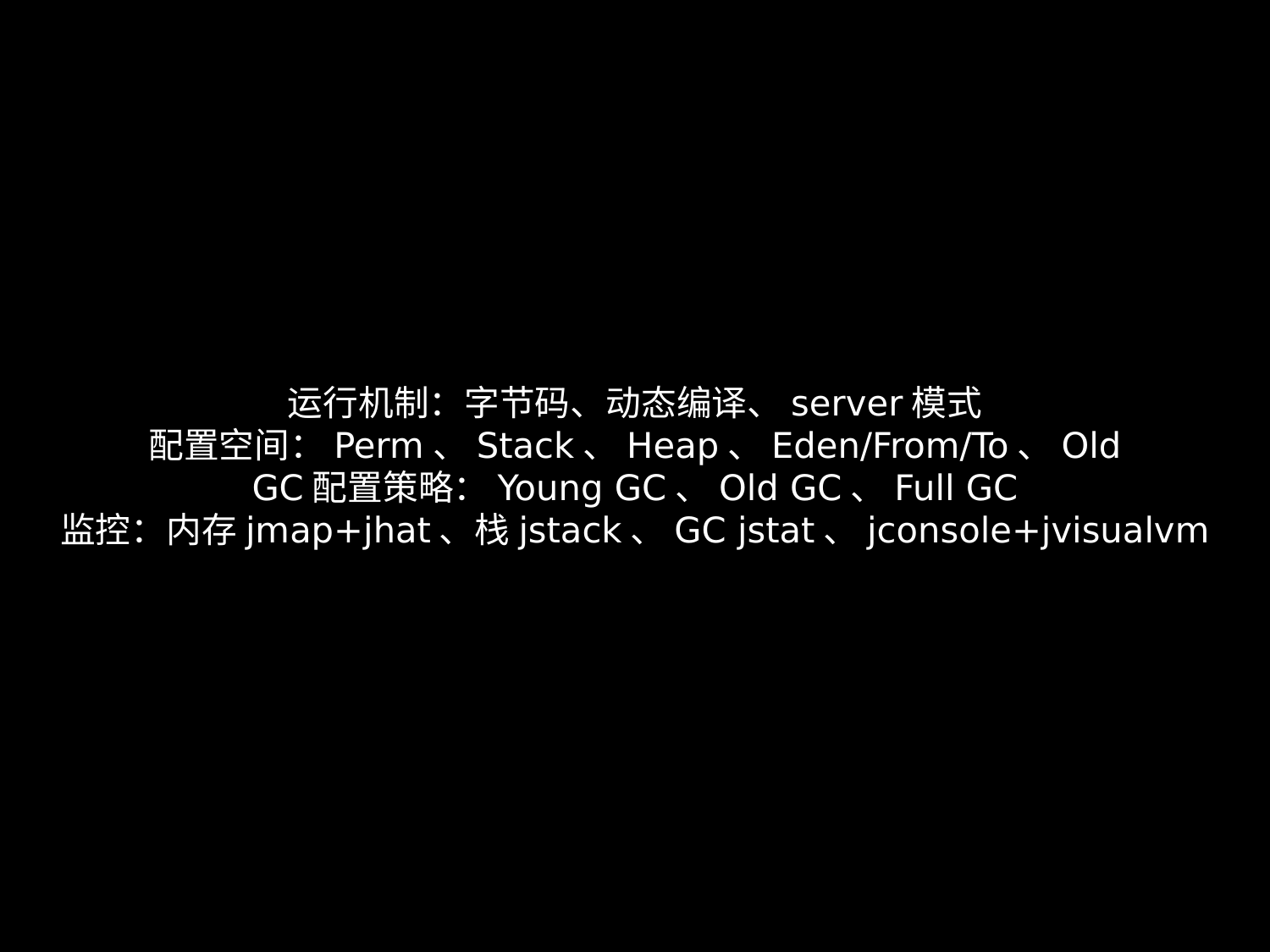

# 运行机制：字节码、动态编译、server模式 配置空间：Perm、Stack、Heap、Eden/From/To、Old GC配置策略：Young GC、Old GC、Full GC 监控：内存jmap+jhat、栈jstack、GC jstat、jconsole+jvisualvm